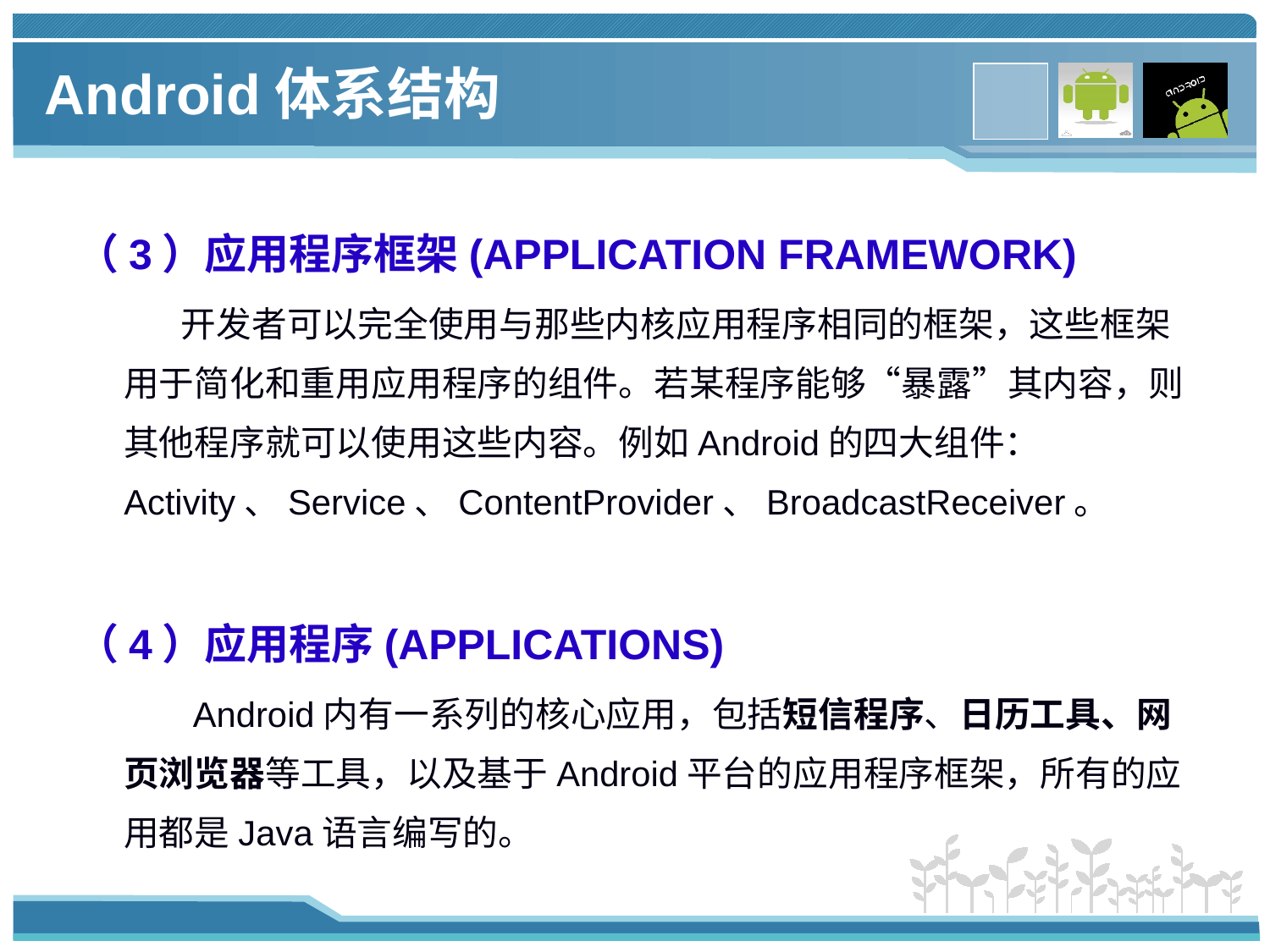

# Android体系结构
（3）应用程序框架(APPLICATION FRAMEWORK)
            开发者可以完全使用与那些内核应用程序相同的框架，这些框架用于简化和重用应用程序的组件。若某程序能够“暴露”其内容，则其他程序就可以使用这些内容。例如Android的四大组件：Activity、Service、ContentProvider、BroadcastReceiver。

（4）应用程序(APPLICATIONS)
            Android内有一系列的核心应用，包括短信程序、日历工具、网页浏览器等工具，以及基于Android平台的应用程序框架，所有的应用都是Java语言编写的。